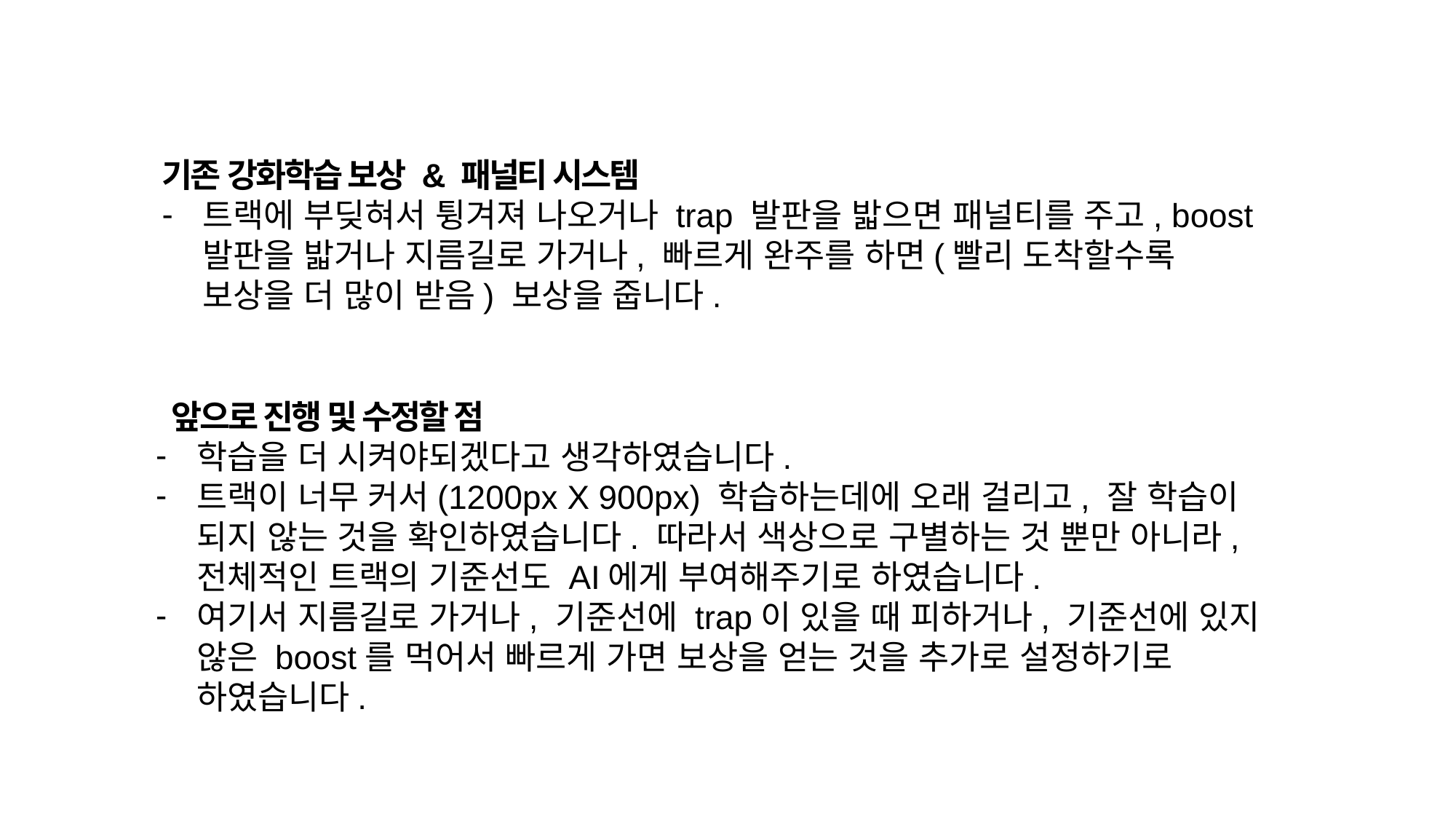

기존 강화학습 보상 & 패널티 시스템
트랙에 부딪혀서 튕겨져 나오거나 trap 발판을 밟으면 패널티를 주고, boost 발판을 밟거나 지름길로 가거나, 빠르게 완주를 하면(빨리 도착할수록 보상을 더 많이 받음) 보상을 줍니다.
 앞으로 진행 및 수정할 점
학습을 더 시켜야되겠다고 생각하였습니다.
트랙이 너무 커서(1200px X 900px) 학습하는데에 오래 걸리고, 잘 학습이 되지 않는 것을 확인하였습니다. 따라서 색상으로 구별하는 것 뿐만 아니라, 전체적인 트랙의 기준선도 AI에게 부여해주기로 하였습니다.
여기서 지름길로 가거나, 기준선에 trap이 있을 때 피하거나, 기준선에 있지 않은 boost를 먹어서 빠르게 가면 보상을 얻는 것을 추가로 설정하기로 하였습니다.